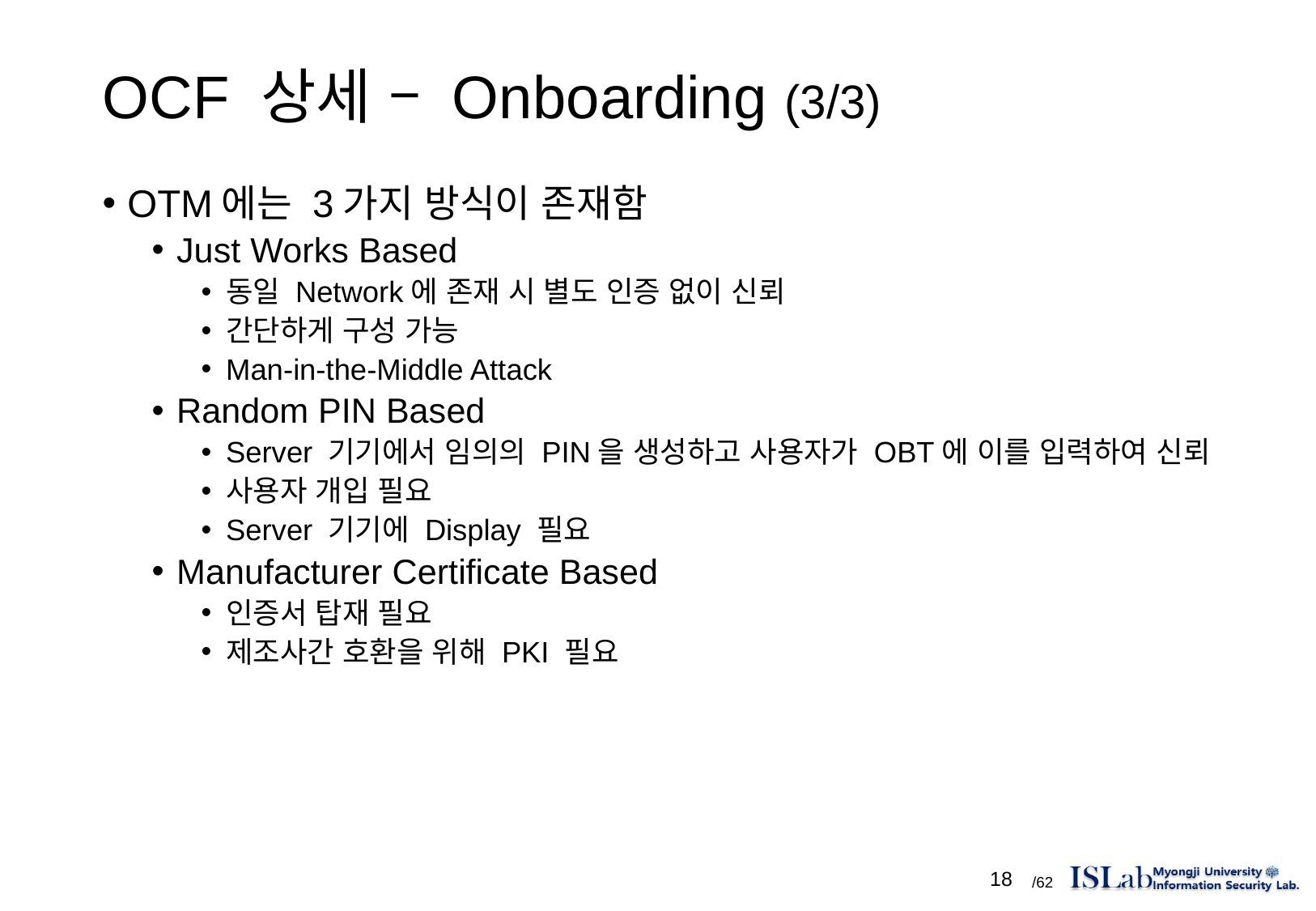

# OCF 상세 – Onboarding (3/3)
OTM에는 3가지 방식이 존재함
Just Works Based
동일 Network에 존재 시 별도 인증 없이 신뢰
간단하게 구성 가능
Man-in-the-Middle Attack
Random PIN Based
Server 기기에서 임의의 PIN을 생성하고 사용자가 OBT에 이를 입력하여 신뢰
사용자 개입 필요
Server 기기에 Display 필요
Manufacturer Certificate Based
인증서 탑재 필요
제조사간 호환을 위해 PKI 필요

 18